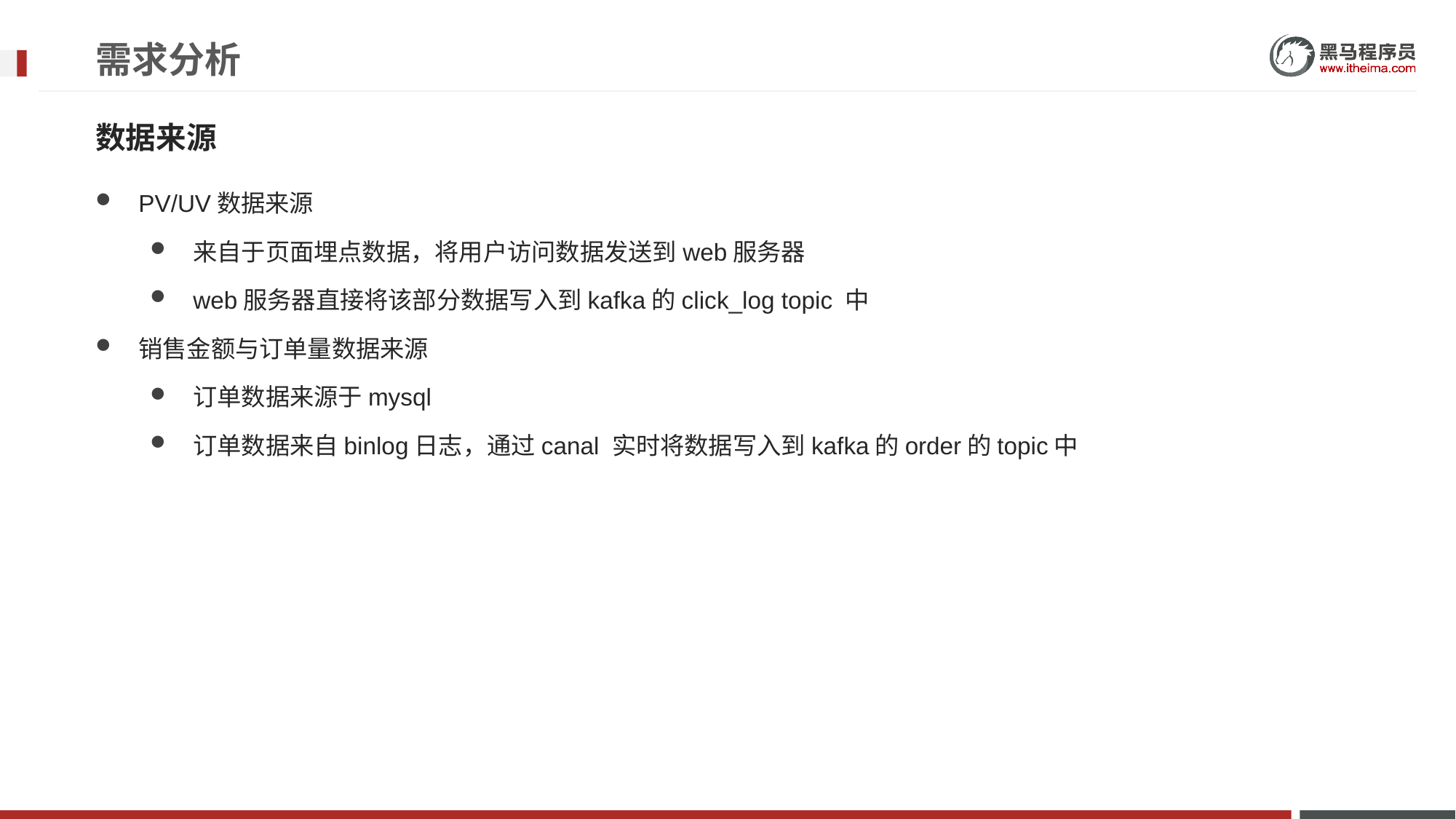

# 需求分析
数据来源
PV/UV数据来源
来自于页面埋点数据，将用户访问数据发送到web服务器
web服务器直接将该部分数据写入到kafka的click_log topic 中
销售金额与订单量数据来源
订单数据来源于mysql
订单数据来自binlog日志，通过canal 实时将数据写入到kafka的order的topic中